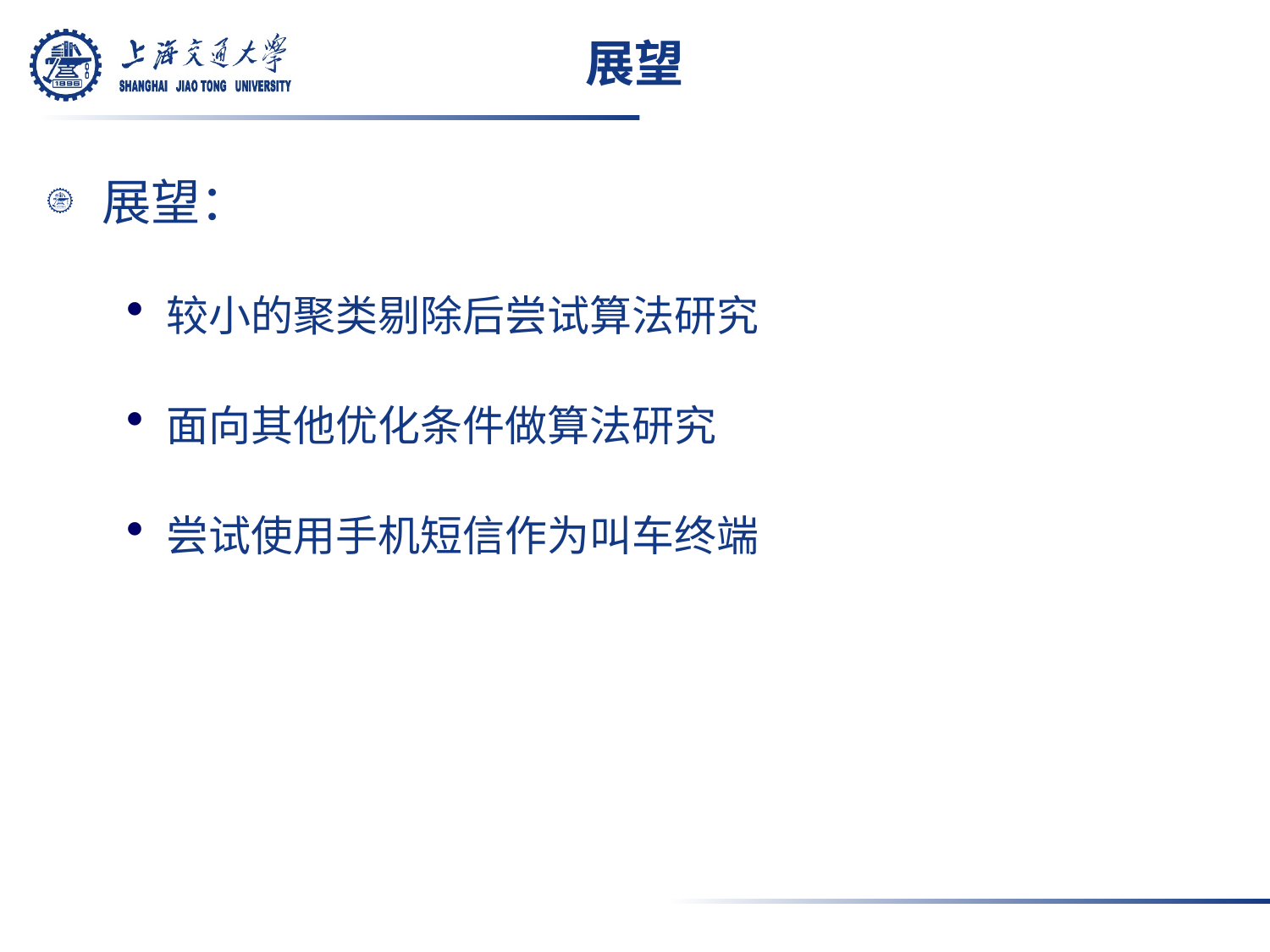

# 展望
展望：
较小的聚类剔除后尝试算法研究
面向其他优化条件做算法研究
尝试使用手机短信作为叫车终端